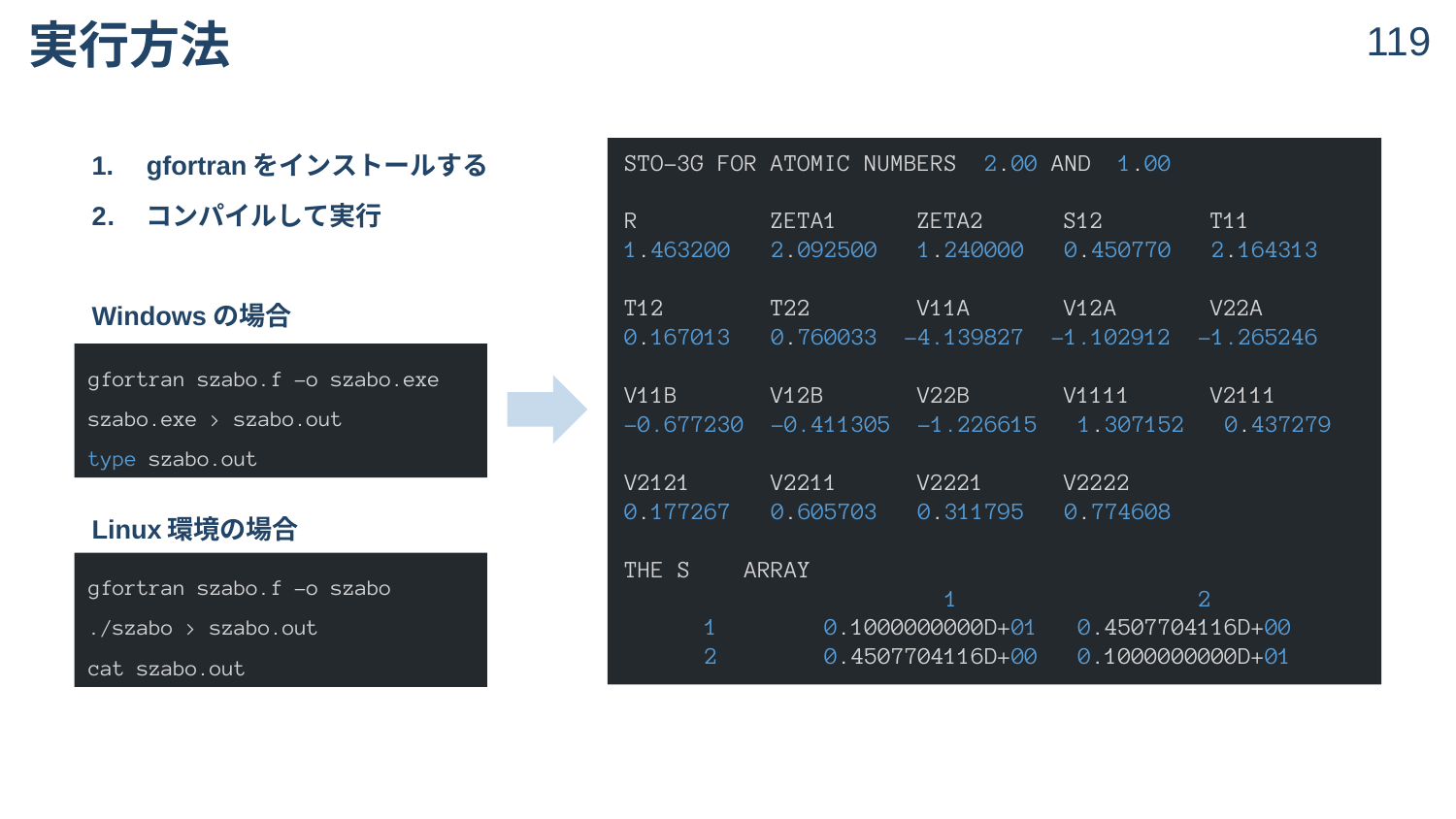

# 実行方法
119
gfortranをインストールする
コンパイルして実行

Windowsの場合

Linux環境の場合

STO-3G FOR ATOMIC NUMBERS  2.00 AND  1.00
R          ZETA1      ZETA2      S12        T11
1.463200   2.092500   1.240000   0.450770   2.164313
T12        T22        V11A       V12A       V22A
0.167013   0.760033  -4.139827  -1.102912  -1.265246
V11B       V12B       V22B       V1111      V2111
-0.677230  -0.411305  -1.226615   1.307152   0.437279
V2121      V2211      V2221      V2222
0.177267   0.605703   0.311795   0.774608
THE S    ARRAY
                        1                  2
      1        0.1000000000D+01   0.4507704116D+00
      2        0.4507704116D+00   0.1000000000D+01
gfortran szabo.f -o szabo.exe
szabo.exe > szabo.out
type szabo.out

gfortran szabo.f -o szabo
./szabo > szabo.out
cat szabo.out

© 2024 Shuhei Ohno